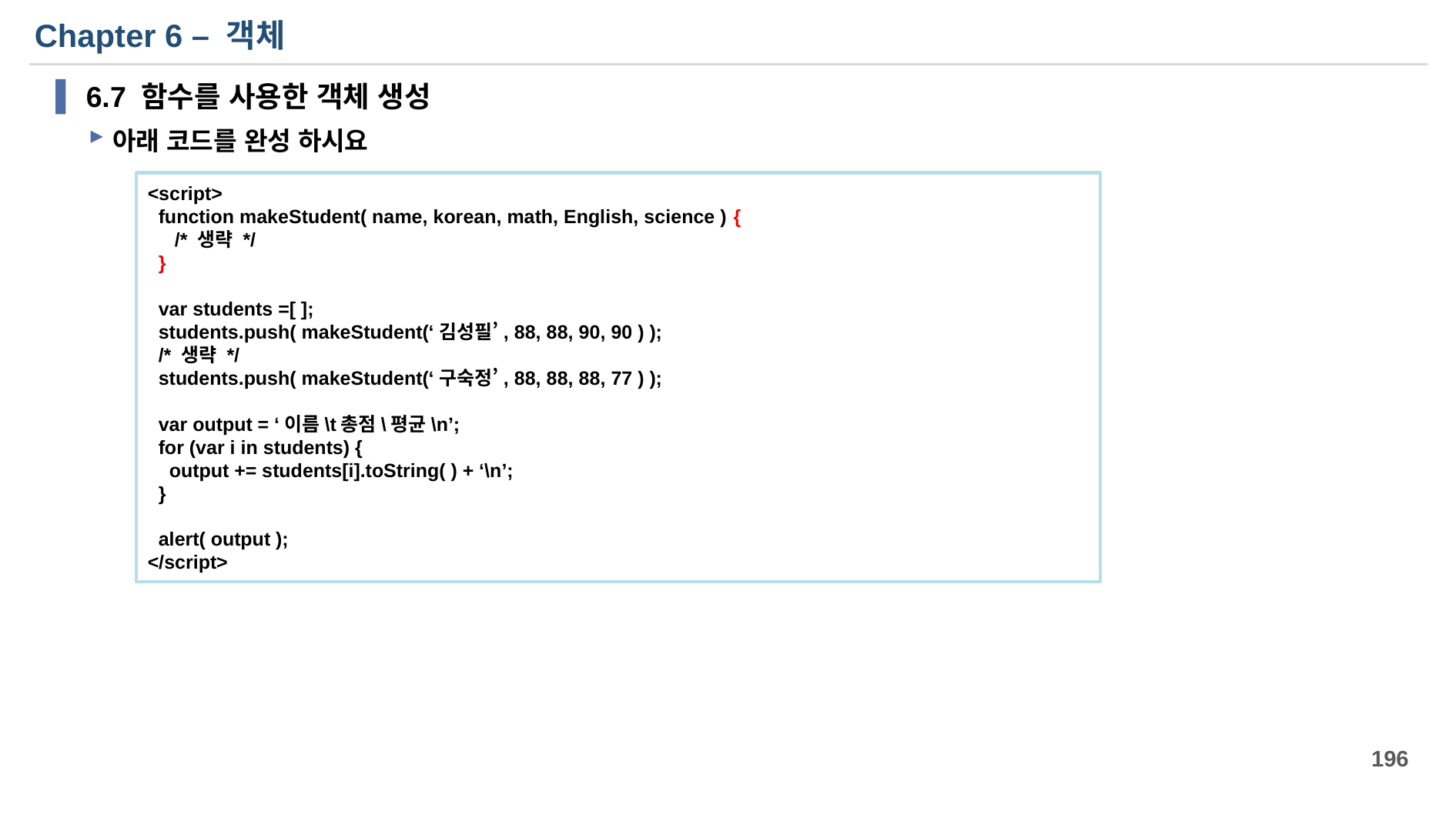

# Chapter 6 – 객체
6.7 함수를 사용한 객체 생성
아래 코드를 완성 하시요

<script>
  function makeStudent( name, korean, math, English, science ) {
     /* 생략 */
  }

  var students =[ ];
  students.push( makeStudent(‘김성필’, 88, 88, 90, 90 ) );
  /* 생략 */
  students.push( makeStudent(‘구숙정’, 88, 88, 88, 77 ) );

  var output = ‘이름\t총점\평균\n’;
  for (var i in students) {
    output += students[i].toString( ) + ‘\n’;
  }

  alert( output );
</script>
196